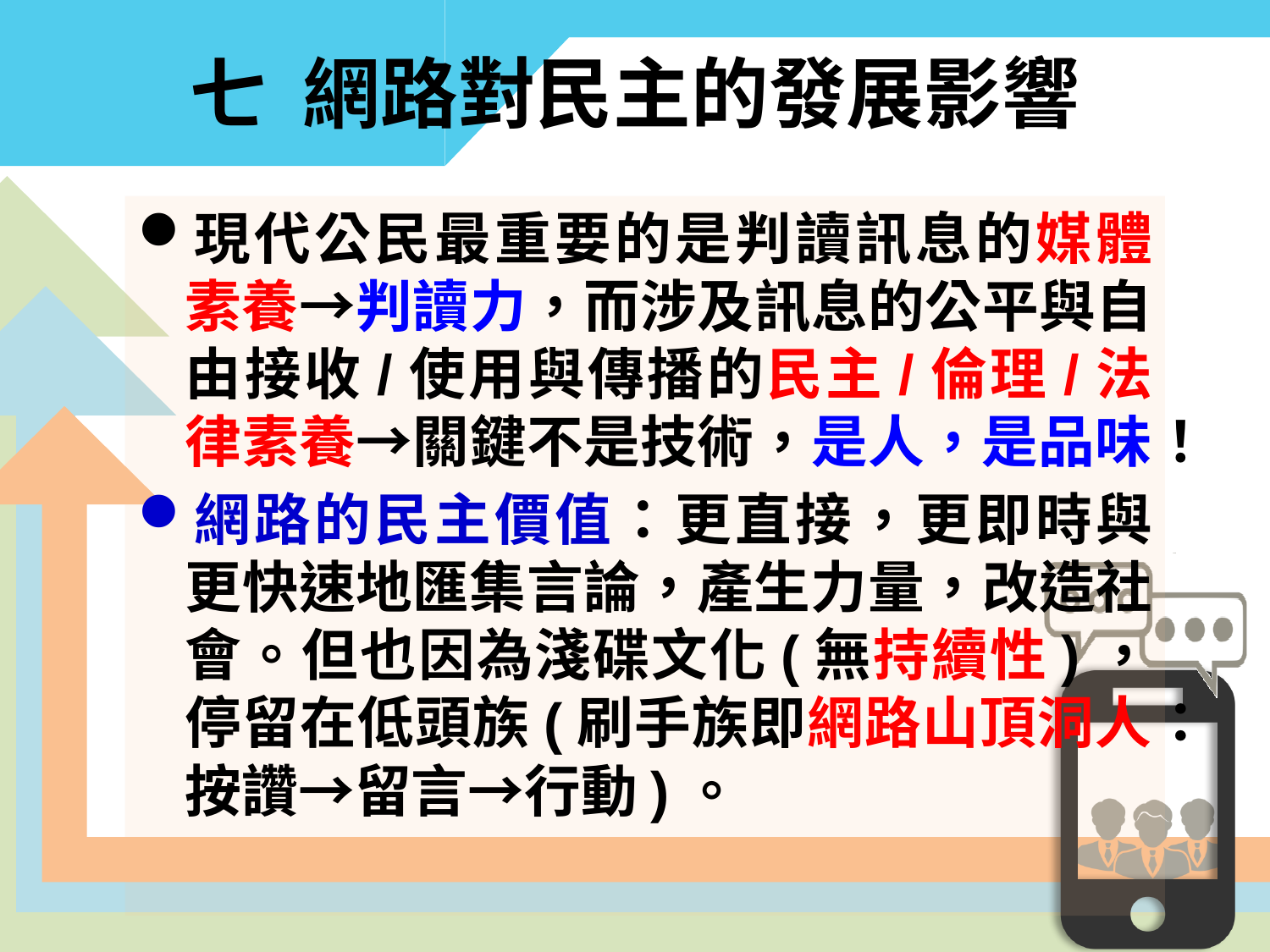

# 七  網路對民主的發展影響
現代公民最重要的是判讀訊息的媒體素養→判讀力，而涉及訊息的公平與自由接收/使用與傳播的民主/倫理/法律素養→關鍵不是技術，是人，是品味！
網路的民主價值：更直接，更即時與更快速地匯集言論，產生力量，改造社會。但也因為淺碟文化(無持續性)，停留在低頭族(刷手族即網路山頂洞人：按讚→留言→行動)。